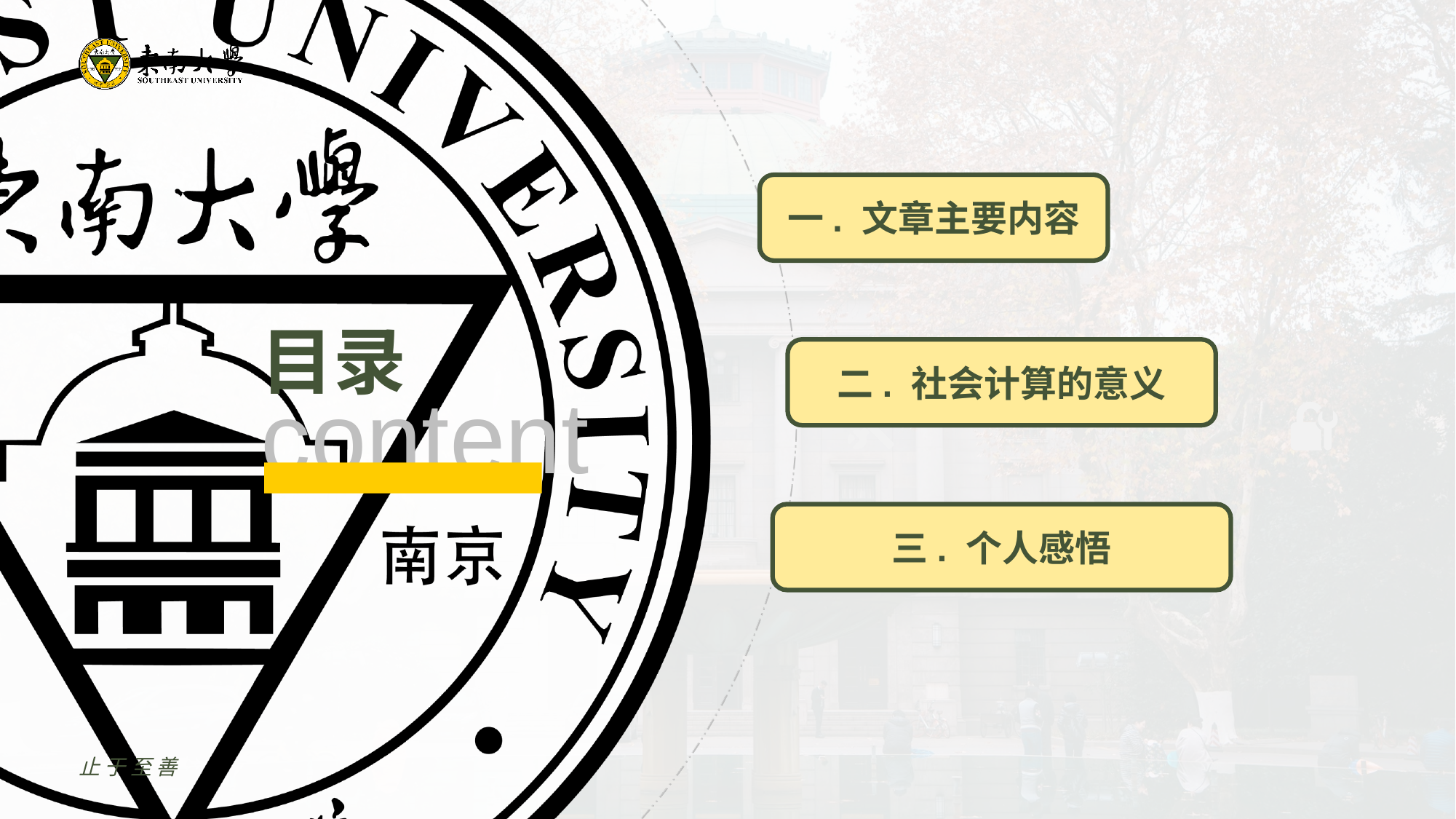

一. 文章主要内容
二. 社会计算的意义

三. 个人感悟
止于至善